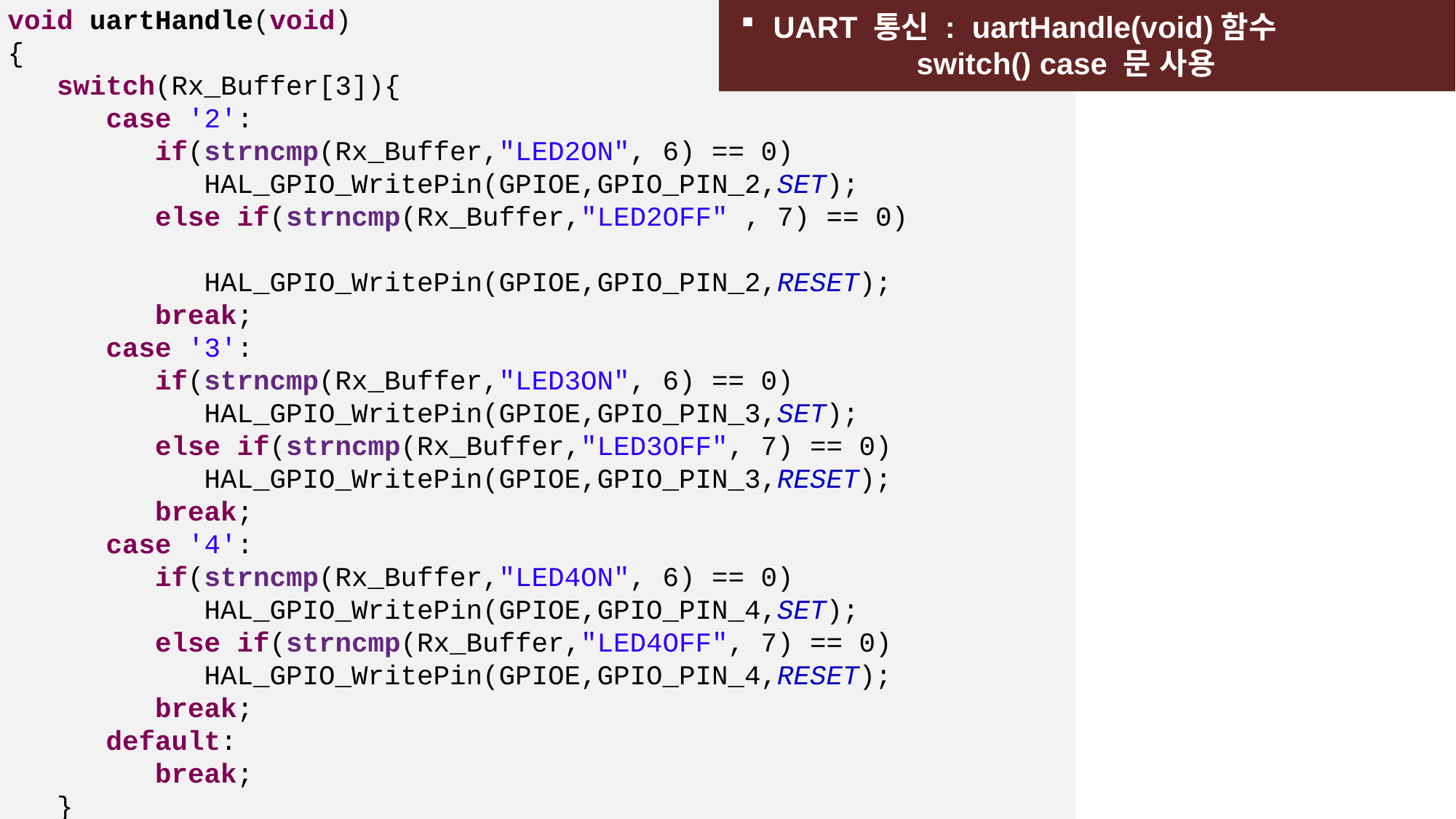

void uartHandle(void)
{
   switch(Rx_Buffer[3]){
      case '2':
         if(strncmp(Rx_Buffer,"LED2ON", 6) == 0)
            HAL_GPIO_WritePin(GPIOE,GPIO_PIN_2,SET);
         else if(strncmp(Rx_Buffer,"LED2OFF" , 7) == 0)
            HAL_GPIO_WritePin(GPIOE,GPIO_PIN_2,RESET);
         break;
      case '3':
         if(strncmp(Rx_Buffer,"LED3ON", 6) == 0)
            HAL_GPIO_WritePin(GPIOE,GPIO_PIN_3,SET);
         else if(strncmp(Rx_Buffer,"LED3OFF", 7) == 0)
            HAL_GPIO_WritePin(GPIOE,GPIO_PIN_3,RESET);
         break;
      case '4':
         if(strncmp(Rx_Buffer,"LED4ON", 6) == 0)
            HAL_GPIO_WritePin(GPIOE,GPIO_PIN_4,SET);
         else if(strncmp(Rx_Buffer,"LED4OFF", 7) == 0)
            HAL_GPIO_WritePin(GPIOE,GPIO_PIN_4,RESET);
         break;
      default:
         break;
   }
}
UART 통신 :  uartHandle(void)함수
                     switch() case 문 사용